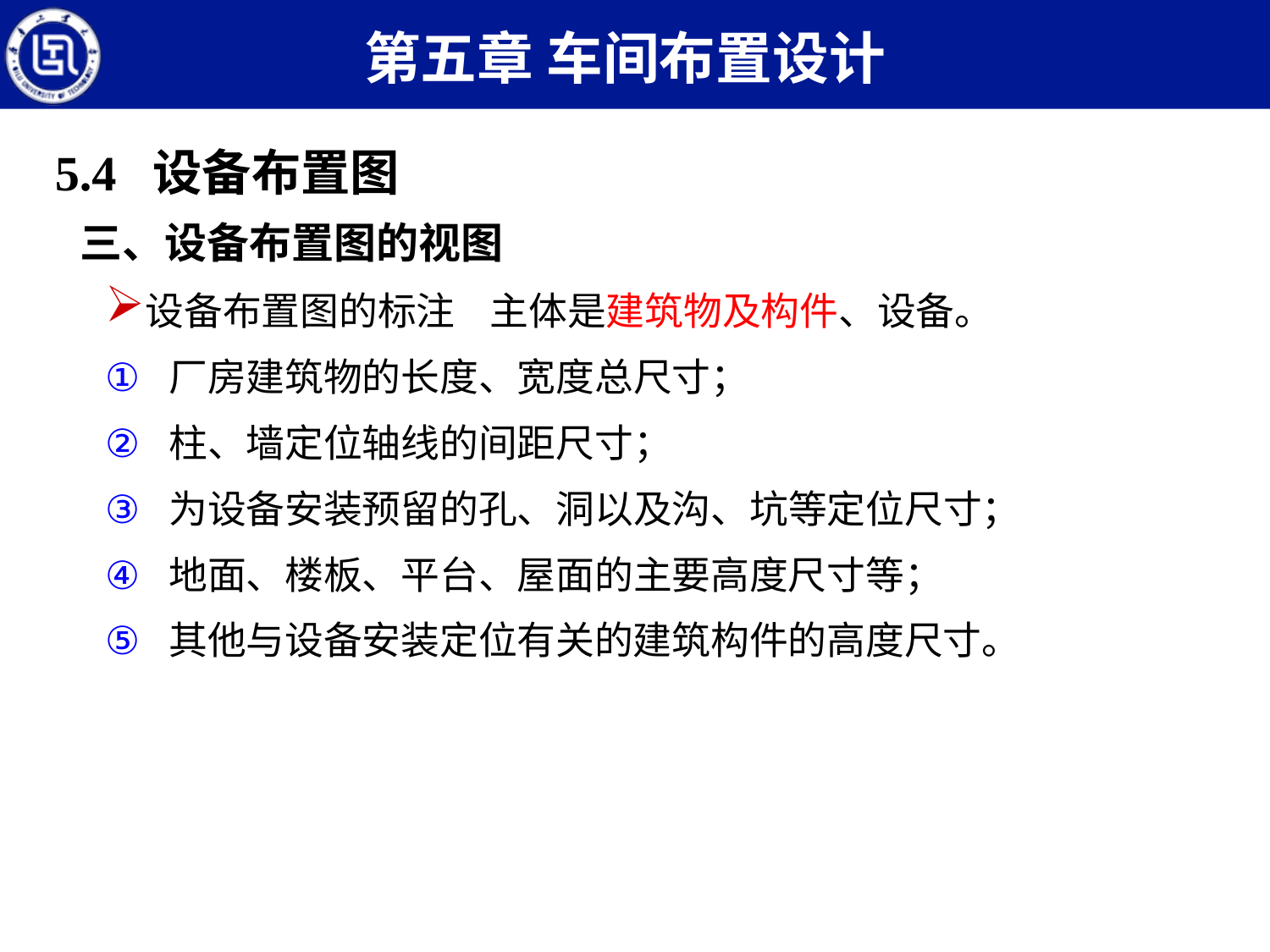

第五章 车间布置设计
5.4  设备布置图
三、设备布置图的视图
设备布置图的标注    主体是建筑物及构件、设备。
厂房建筑物的长度、宽度总尺寸；
柱、墙定位轴线的间距尺寸；
为设备安装预留的孔、洞以及沟、坑等定位尺寸；
地面、楼板、平台、屋面的主要高度尺寸等；
其他与设备安装定位有关的建筑构件的高度尺寸。